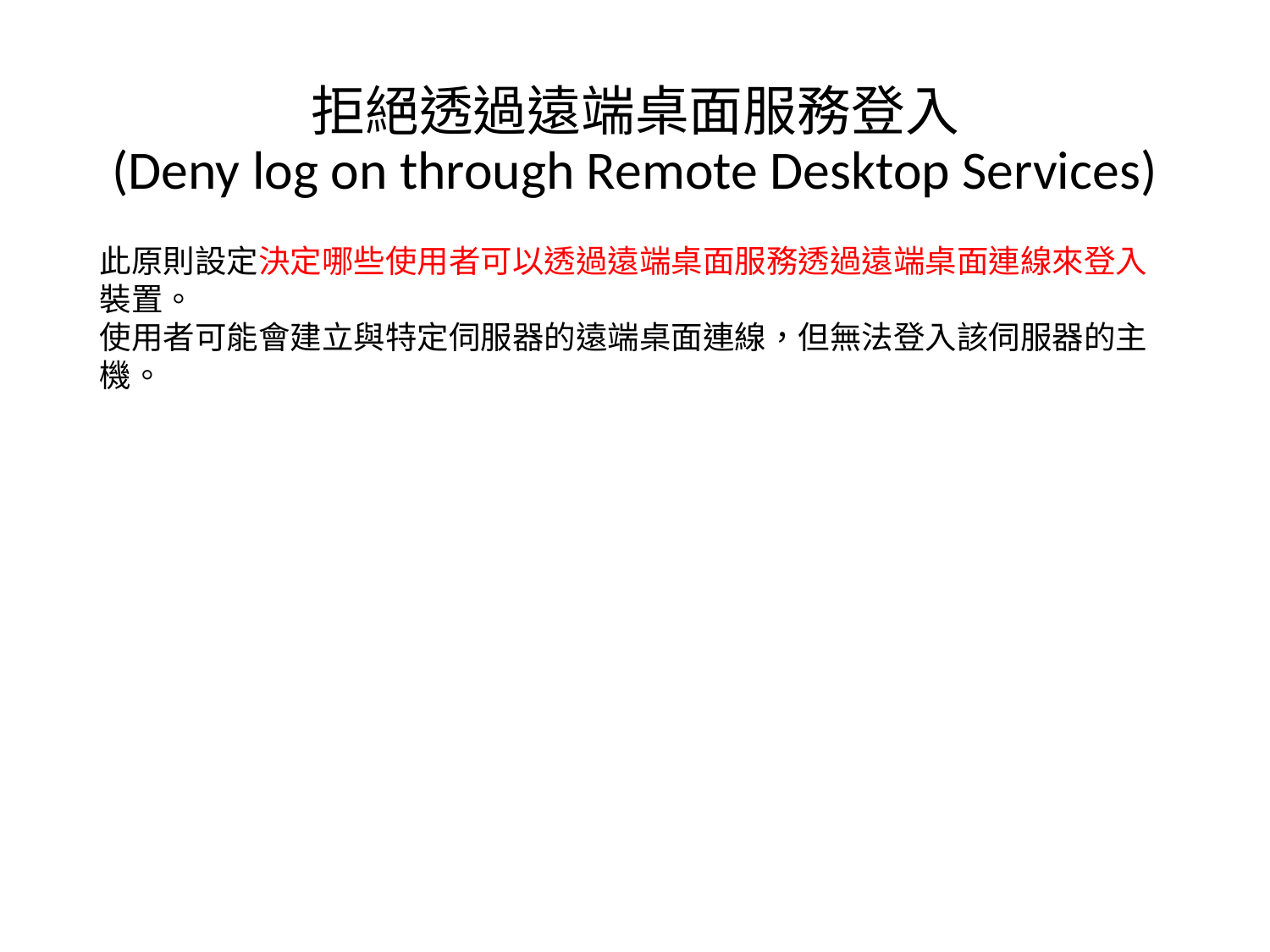

# 拒絕透過遠端桌面服務登入 (Deny log on through Remote Desktop Services)
此原則設定決定哪些使用者可以透過遠端桌面服務透過遠端桌面連線來登入裝置。
使用者可能會建立與特定伺服器的遠端桌面連線，但無法登入該伺服器的主機。